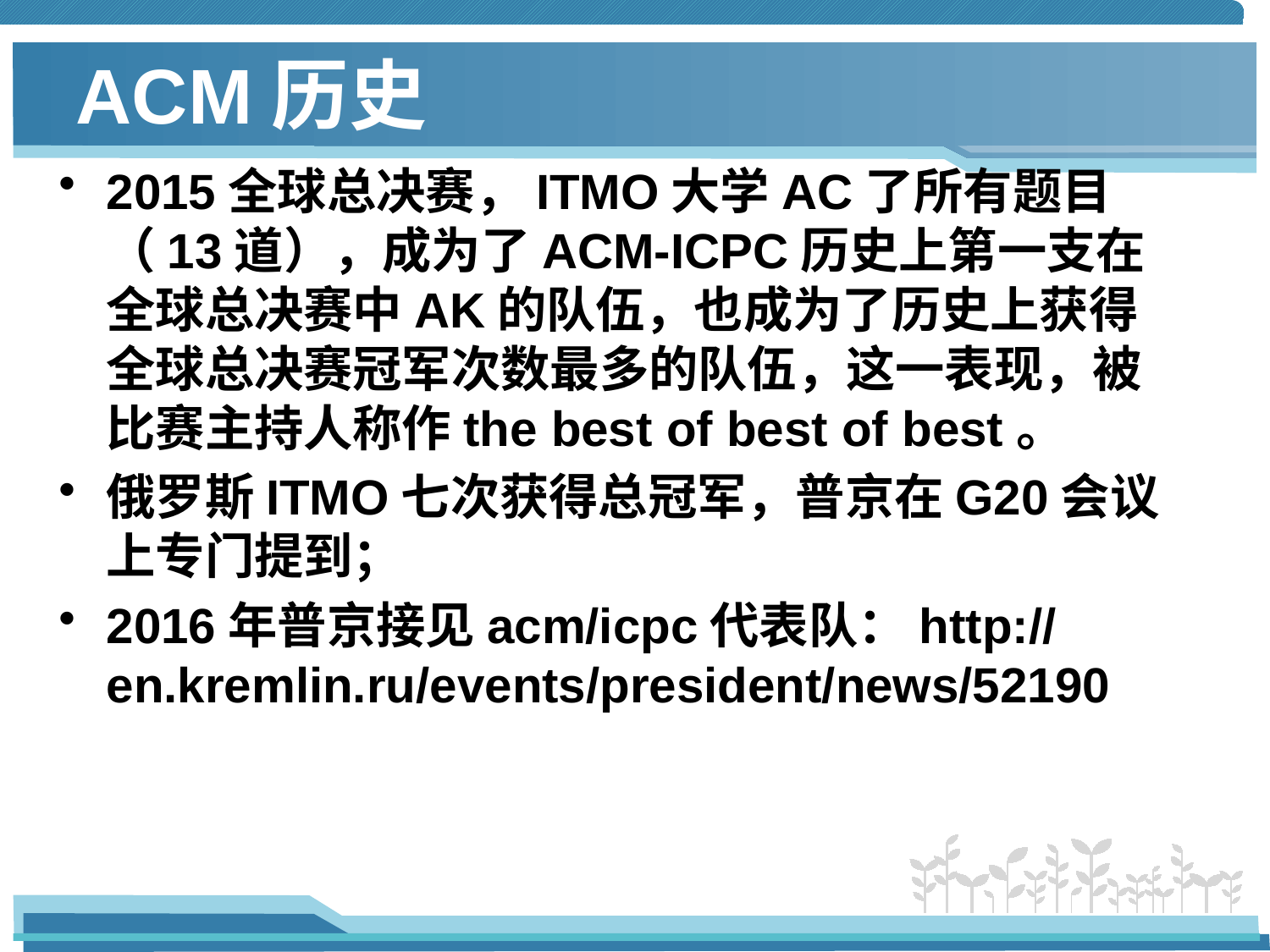

# ACM历史
2015全球总决赛，ITMO大学AC了所有题目（13道），成为了ACM-ICPC历史上第一支在全球总决赛中AK的队伍，也成为了历史上获得全球总决赛冠军次数最多的队伍，这一表现，被比赛主持人称作the best of best of best。
俄罗斯ITMO七次获得总冠军，普京在G20会议上专门提到；
2016年普京接见acm/icpc代表队：http://en.kremlin.ru/events/president/news/52190